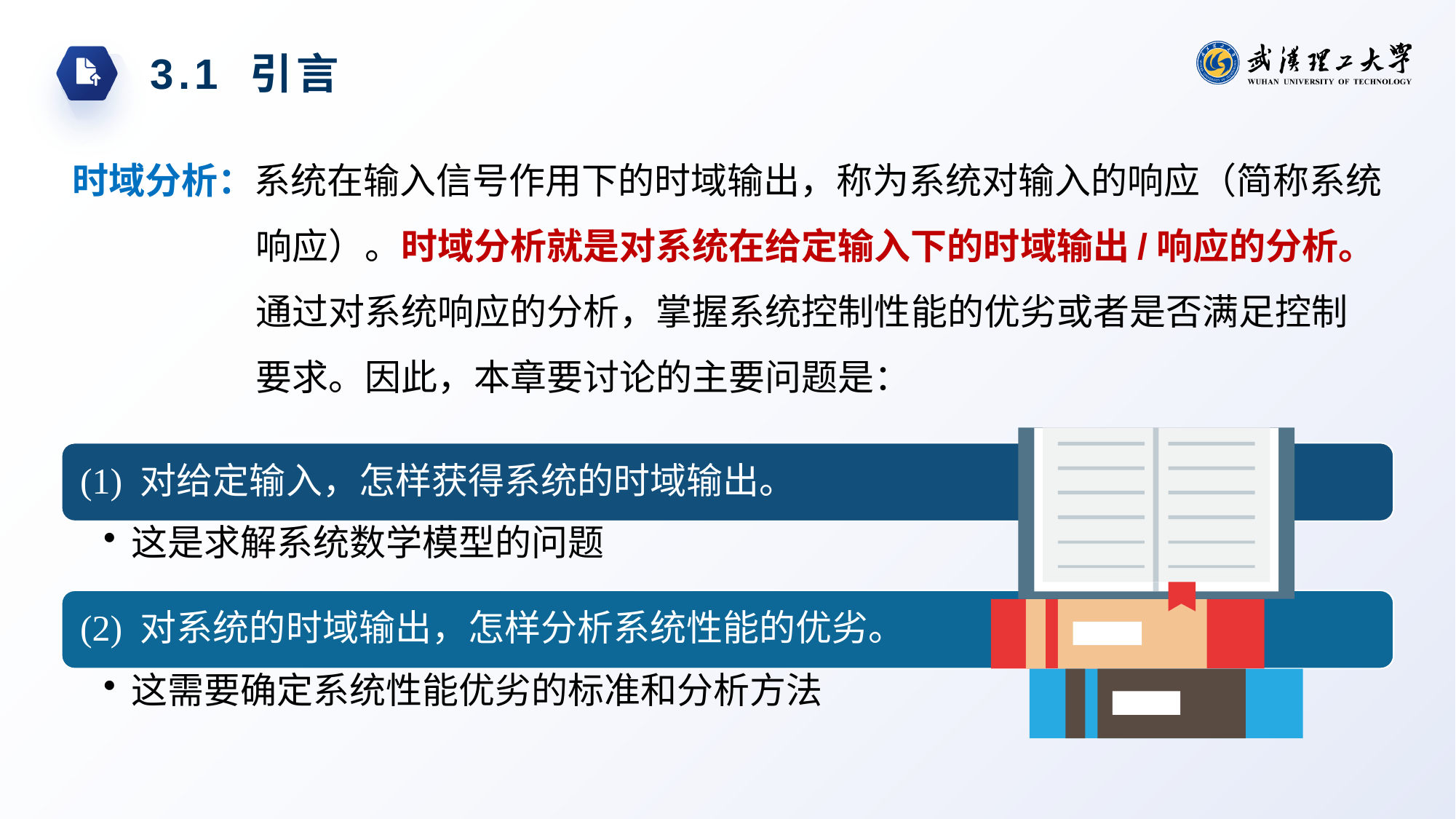

3.1 引言
时域分析：系统在输入信号作用下的时域输出，称为系统对输入的响应（简称系统响应）。时域分析就是对系统在给定输入下的时域输出/响应的分析。通过对系统响应的分析，掌握系统控制性能的优劣或者是否满足控制要求。因此，本章要讨论的主要问题是：

(1) 对给定输入，怎样获得系统的时域输出。
这是求解系统数学模型的问题
(2) 对系统的时域输出，怎样分析系统性能的优劣。
这需要确定系统性能优劣的标准和分析方法